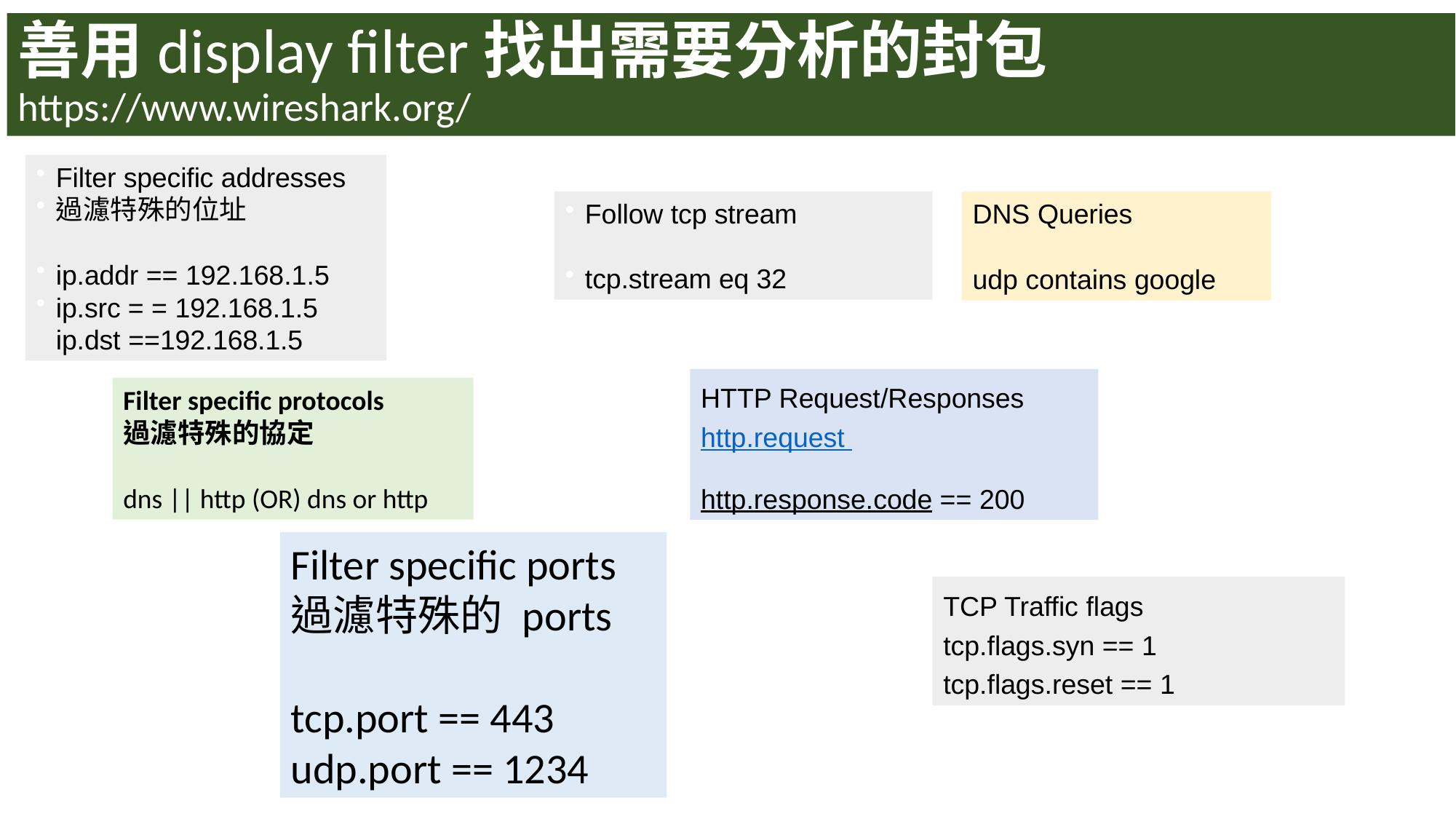

善用display filter找出需要分析的封包
https://www.wireshark.org/
Filter specific addresses
過濾特殊的位址

ip.addr == 192.168.1.5
ip.src = = 192.168.1.5 ip.dst ==192.168.1.5
Follow tcp stream
tcp.stream eq 32
DNS Queries
udp contains google
HTTP Request/Responses
http.request
http.response.code == 200
Filter specific protocols
過濾特殊的協定

dns || http (OR) dns or http
Filter specific ports
過濾特殊的 ports

tcp.port == 443
udp.port == 1234
TCP Traffic flags
tcp.flags.syn == 1
tcp.flags.reset == 1